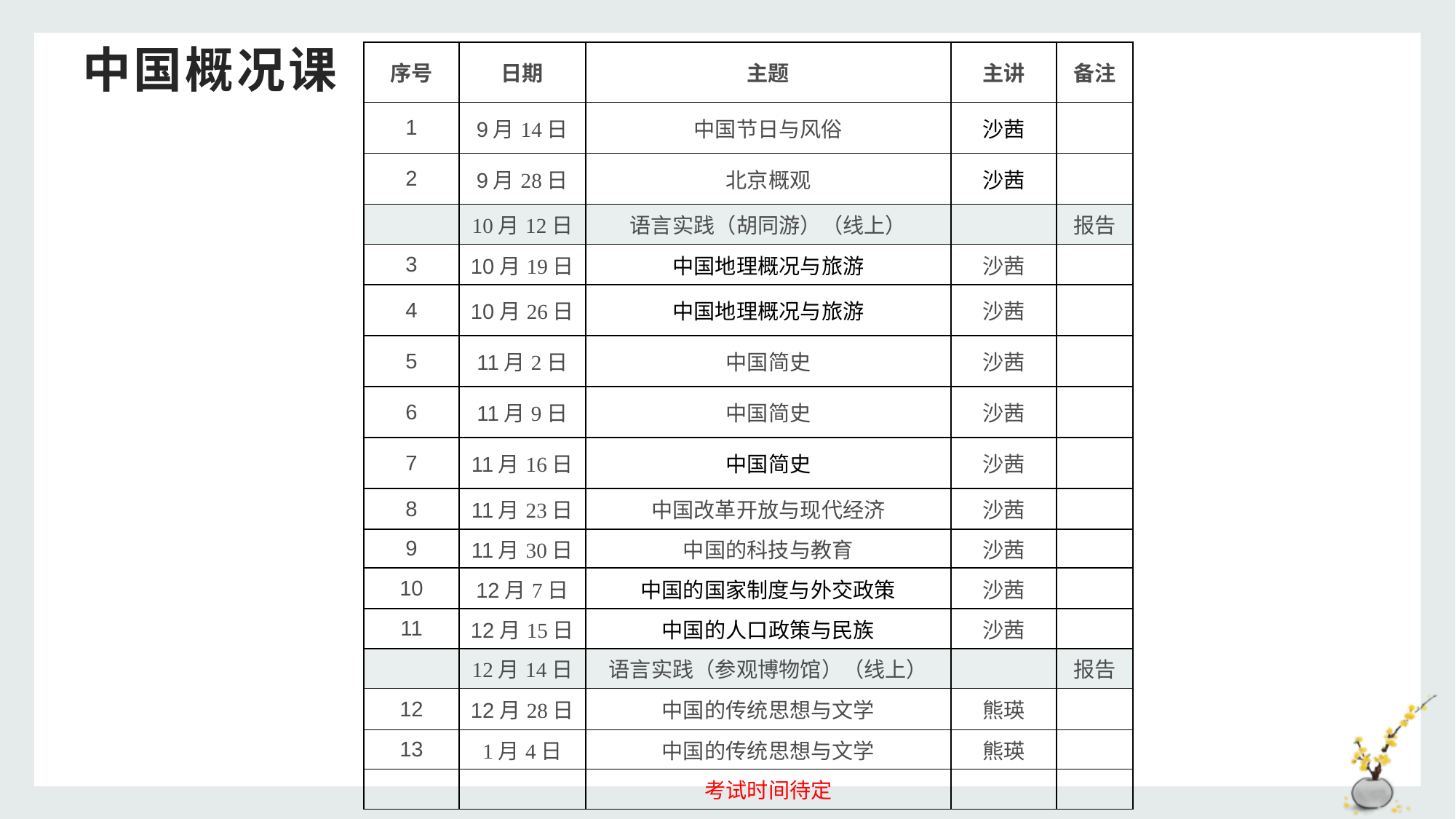

# 中国概况课
| 序号 | 日期 | 主题 | 主讲 | 备注 |
| --- | --- | --- | --- | --- |
| 1 | 9月14日 | 中国节日与风俗 | 沙茜 |  |
| 2 | 9月28日 | 北京概观 | 沙茜 |  |
|  | 10月12日 | 语言实践（胡同游）（线上） |  | 报告 |
| 3 | 10月19日 | 中国地理概况与旅游 | 沙茜 |  |
| 4 | 10月26日 | 中国地理概况与旅游 | 沙茜 |  |
| 5 | 11月2日 | 中国简史 | 沙茜 |  |
| 6 | 11月9日 | 中国简史 | 沙茜 |  |
| 7 | 11月16日 | 中国简史 | 沙茜 |  |
| 8 | 11月23日 | 中国改革开放与现代经济 | 沙茜 |  |
| 9 | 11月30日 | 中国的科技与教育 | 沙茜 |  |
| 10 | 12月7日 | 中国的国家制度与外交政策 | 沙茜 |  |
| 11 | 12月15日 | 中国的人口政策与民族 | 沙茜 |  |
|  | 12月14日 | 语言实践（参观博物馆）（线上） |  | 报告 |
| 12 | 12月28日 | 中国的传统思想与文学 | 熊瑛 |  |
| 13 | 1月4日 | 中国的传统思想与文学 | 熊瑛 |  |
|  |  | 考试时间待定 |  |  |